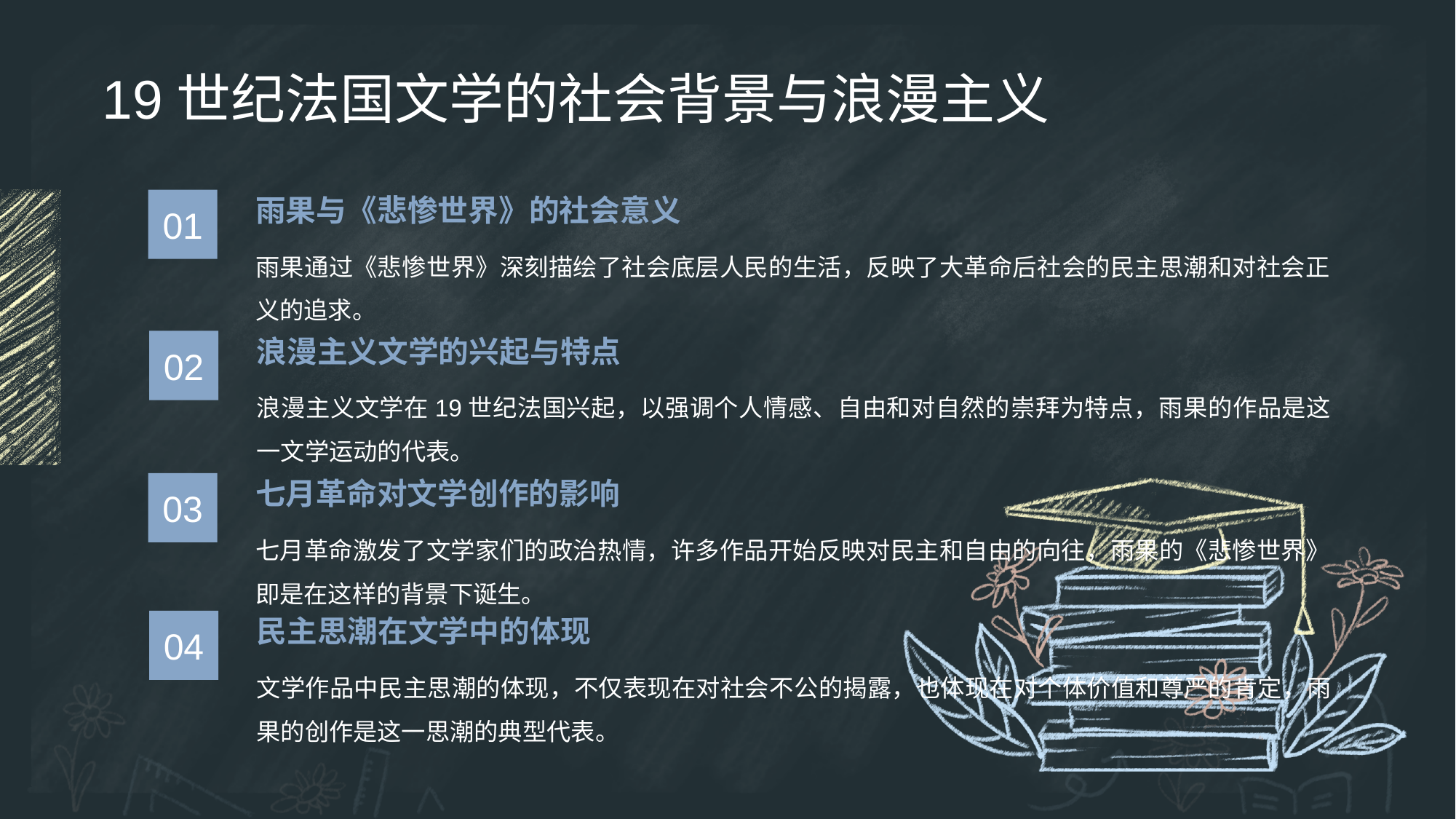

# 19世纪法国文学的社会背景与浪漫主义
雨果与《悲惨世界》的社会意义
01
雨果通过《悲惨世界》深刻描绘了社会底层人民的生活，反映了大革命后社会的民主思潮和对社会正义的追求。
浪漫主义文学的兴起与特点
02
浪漫主义文学在19世纪法国兴起，以强调个人情感、自由和对自然的崇拜为特点，雨果的作品是这一文学运动的代表。
七月革命对文学创作的影响
03
七月革命激发了文学家们的政治热情，许多作品开始反映对民主和自由的向往，雨果的《悲惨世界》即是在这样的背景下诞生。
民主思潮在文学中的体现
04
文学作品中民主思潮的体现，不仅表现在对社会不公的揭露，也体现在对个体价值和尊严的肯定，雨果的创作是这一思潮的典型代表。